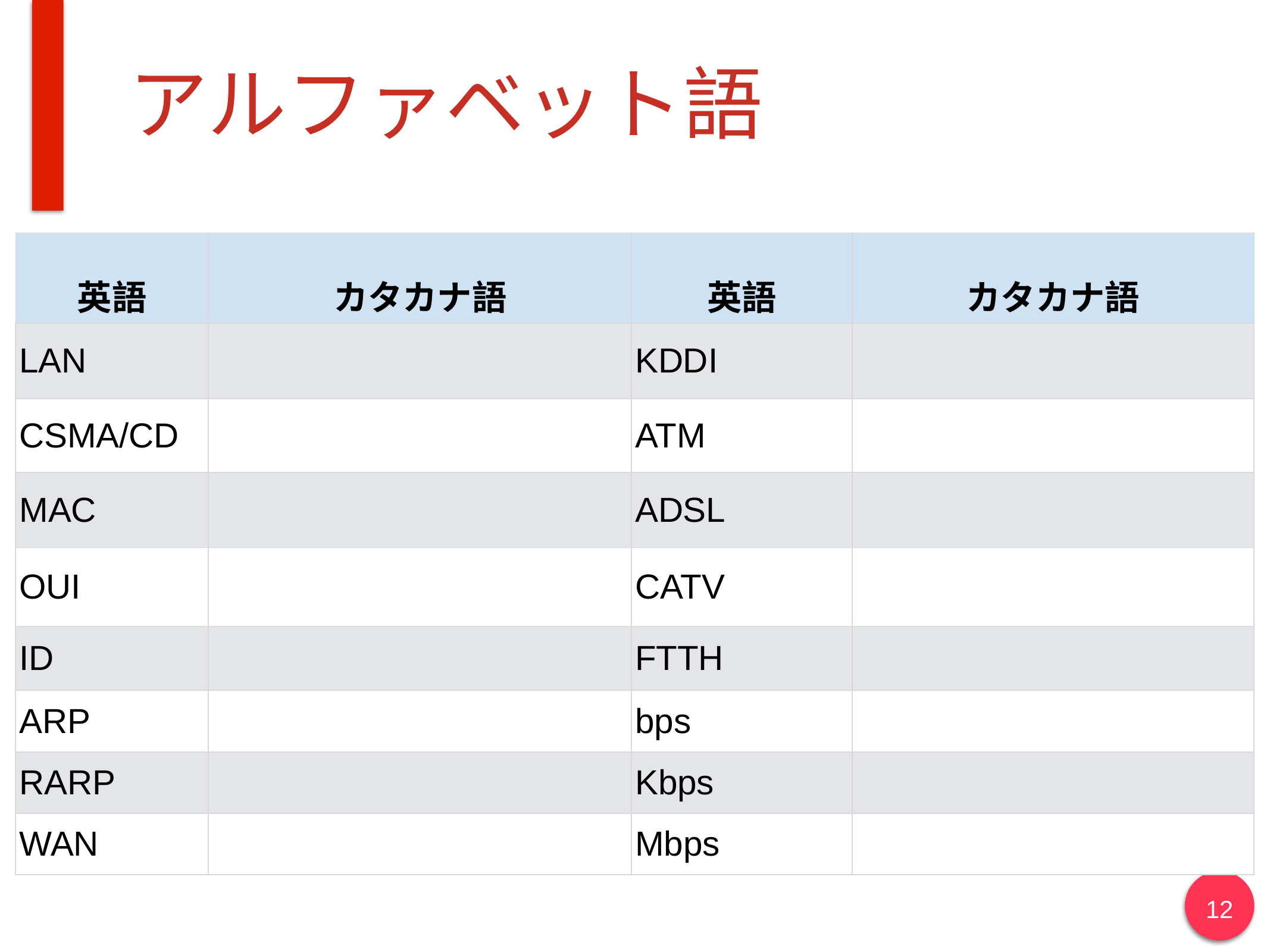

# アルファベット語
| 英語 | カタカナ語 | 英語 | カタカナ語 |
| --- | --- | --- | --- |
| LAN |  | KDDI |  |
| CSMA/CD |  | ATM |  |
| MAC |  | ADSL |  |
| OUI |  | CATV |  |
| ID |  | FTTH |  |
| ARP |  | bps |  |
| RARP |  | Kbps |  |
| WAN |  | Mbps |  |
12